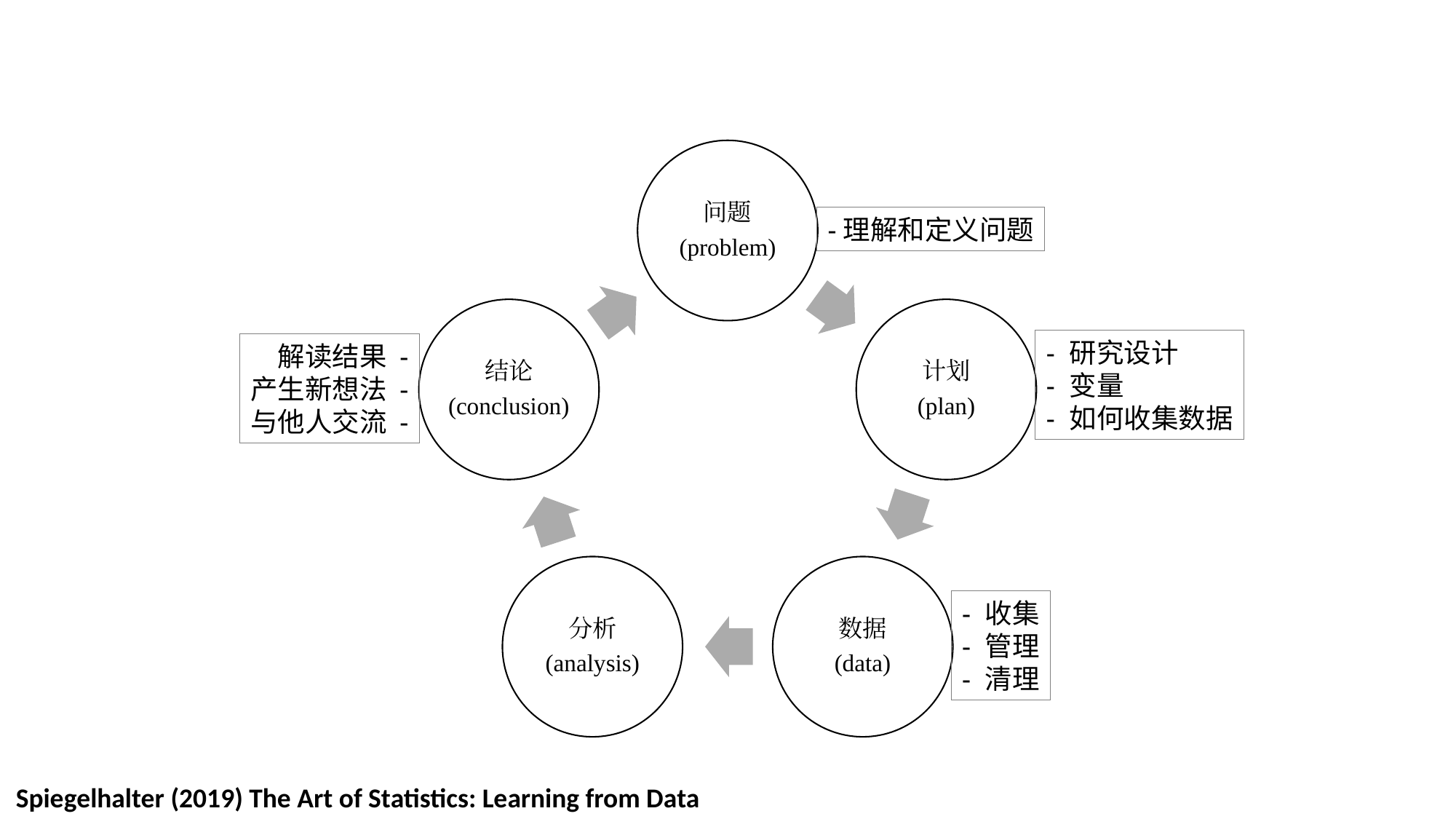

#
问题
(problem)

计划
(plan)

数据
(data)

分析
(analysis)

结论
(conclusion)

-理解和定义问题
- 研究设计
- 变量
- 如何收集数据
解读结果 -
产生新想法 -
与他人交流 -
- 收集
- 管理
- 清理
Spiegelhalter (2019) The Art of Statistics: Learning from Data